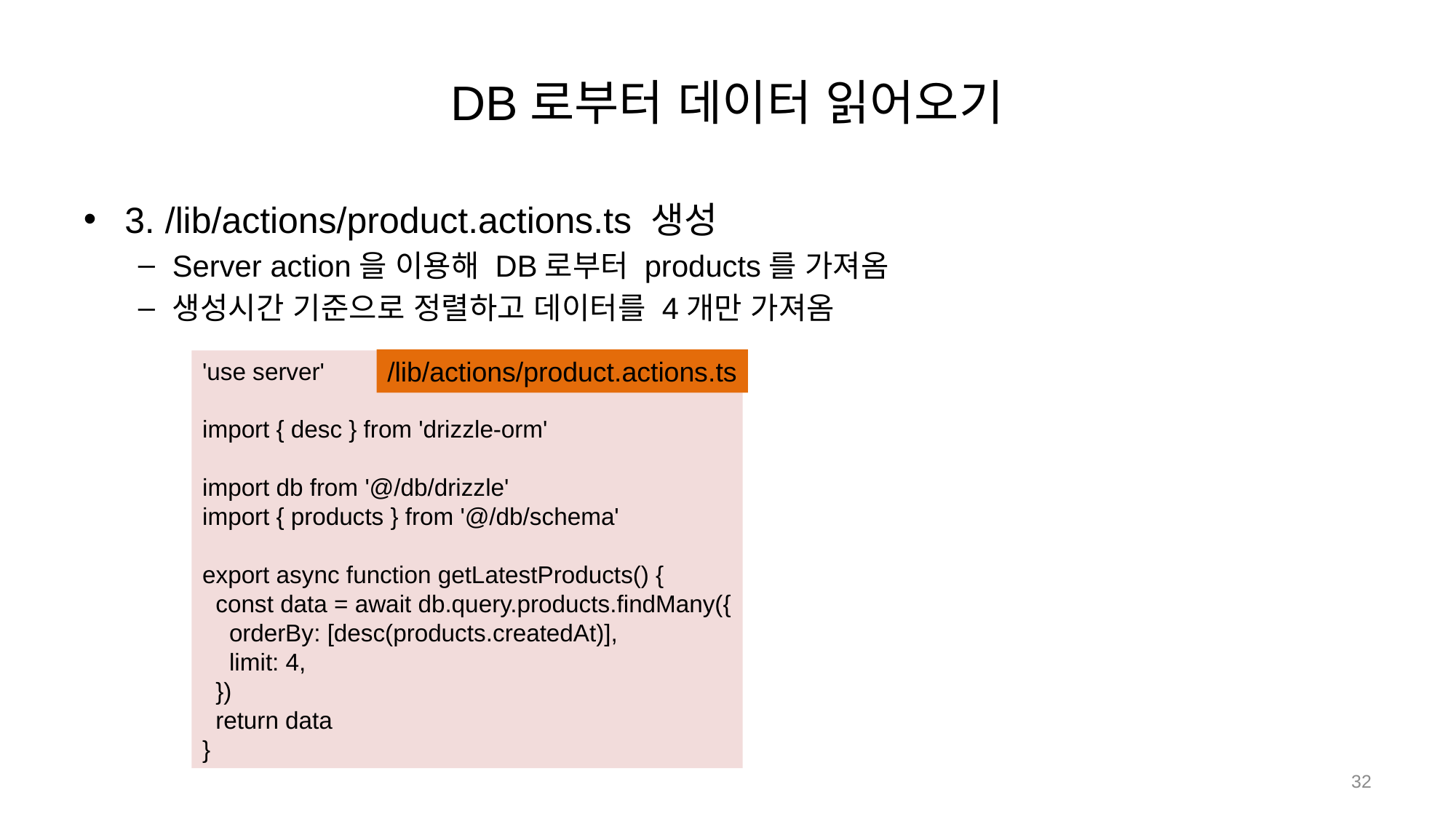

# DB로부터 데이터 읽어오기
3. /lib/actions/product.actions.ts 생성
Server action을 이용해 DB로부터 products를 가져옴
생성시간 기준으로 정렬하고 데이터를 4개만 가져옴
/lib/actions/product.actions.ts
'use server'
import { desc } from 'drizzle-orm'
import db from '@/db/drizzle'
import { products } from '@/db/schema'
export async function getLatestProducts() {
  const data = await db.query.products.findMany({
    orderBy: [desc(products.createdAt)],
    limit: 4,
  })
  return data
}
32